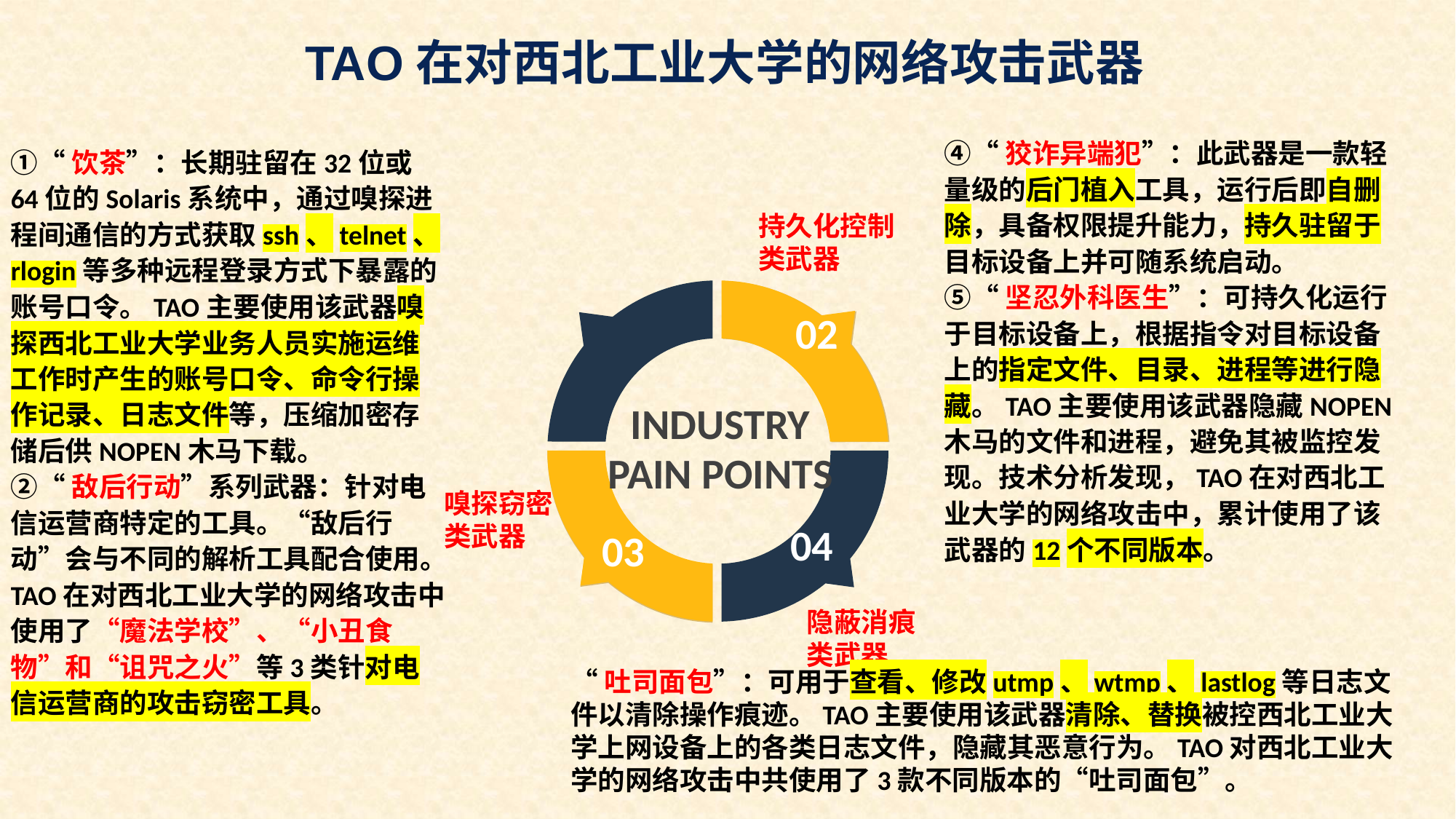

TAO在对西北工业大学的网络攻击武器
④“狡诈异端犯”：此武器是一款轻量级的后门植入工具，运行后即自删除，具备权限提升能力，持久驻留于目标设备上并可随系统启动。
⑤“坚忍外科医生”：可持久化运行于目标设备上，根据指令对目标设备上的指定文件、目录、进程等进行隐藏。TAO主要使用该武器隐藏NOPEN木马的文件和进程，避免其被监控发现。技术分析发现，TAO在对西北工业大学的网络攻击中，累计使用了该武器的12个不同版本。
①“饮茶”：长期驻留在32位或64位的Solaris系统中，通过嗅探进程间通信的方式获取ssh、telnet、rlogin等多种远程登录方式下暴露的账号口令。TAO主要使用该武器嗅探西北工业大学业务人员实施运维工作时产生的账号口令、命令行操作记录、日志文件等，压缩加密存储后供NOPEN木马下载。
②“敌后行动”系列武器：针对电信运营商特定的工具。“敌后行动”会与不同的解析工具配合使用。TAO在对西北工业大学的网络攻击中使用了“魔法学校”、“小丑食物”和“诅咒之火”等3类针对电信运营商的攻击窃密工具。
持久化控制类武器

02
INDUSTRY

PAIN POINTS

嗅探窃密类武器
04
03
隐蔽消痕
类武器
“吐司面包”：可用于查看、修改utmp、wtmp、lastlog等日志文件以清除操作痕迹。TAO主要使用该武器清除、替换被控西北工业大学上网设备上的各类日志文件，隐藏其恶意行为。TAO对西北工业大学的网络攻击中共使用了3款不同版本的“吐司面包”。